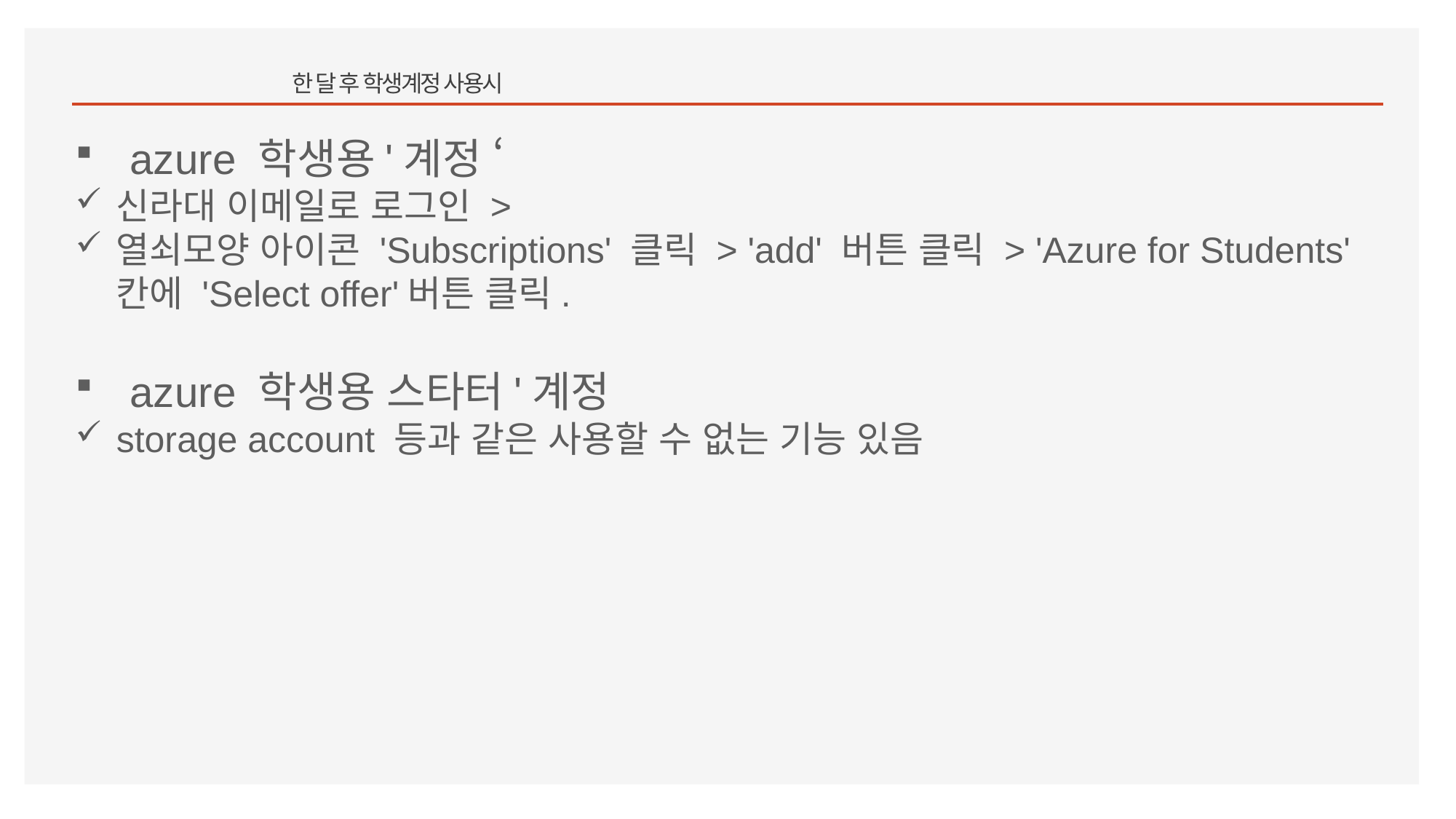

# 한 달 후 학생계정 사용시
azure 학생용'계정 ‘
신라대 이메일로 로그인 >
열쇠모양 아이콘 'Subscriptions' 클릭 > 'add' 버튼 클릭 > 'Azure for Students' 칸에 'Select offer'버튼 클릭.

azure 학생용 스타터'계정
storage account 등과 같은 사용할 수 없는 기능 있음